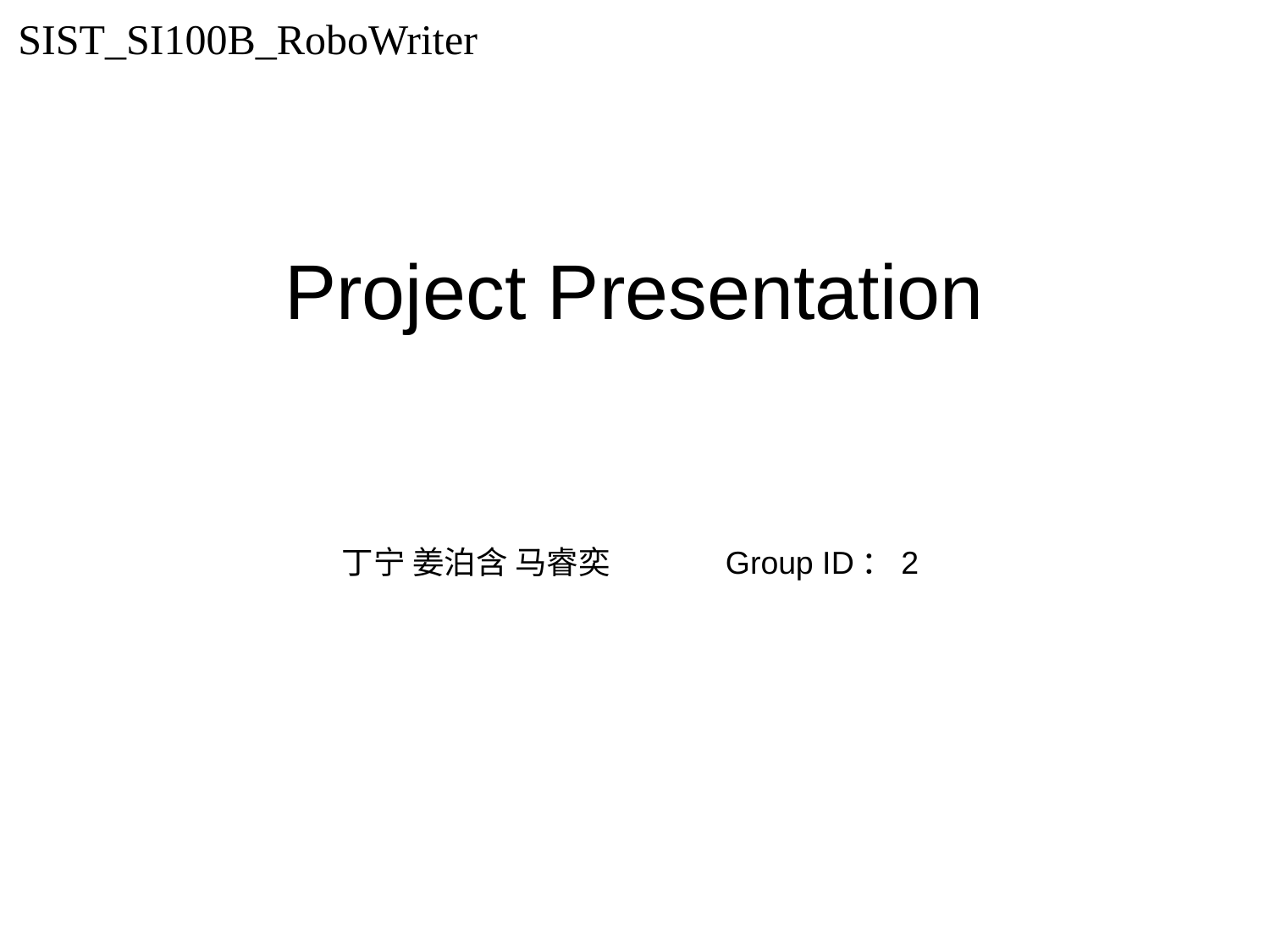

SIST_SI100B_RoboWriter
# Project Presentation
丁宁 姜泊含 马睿奕               Group ID：2